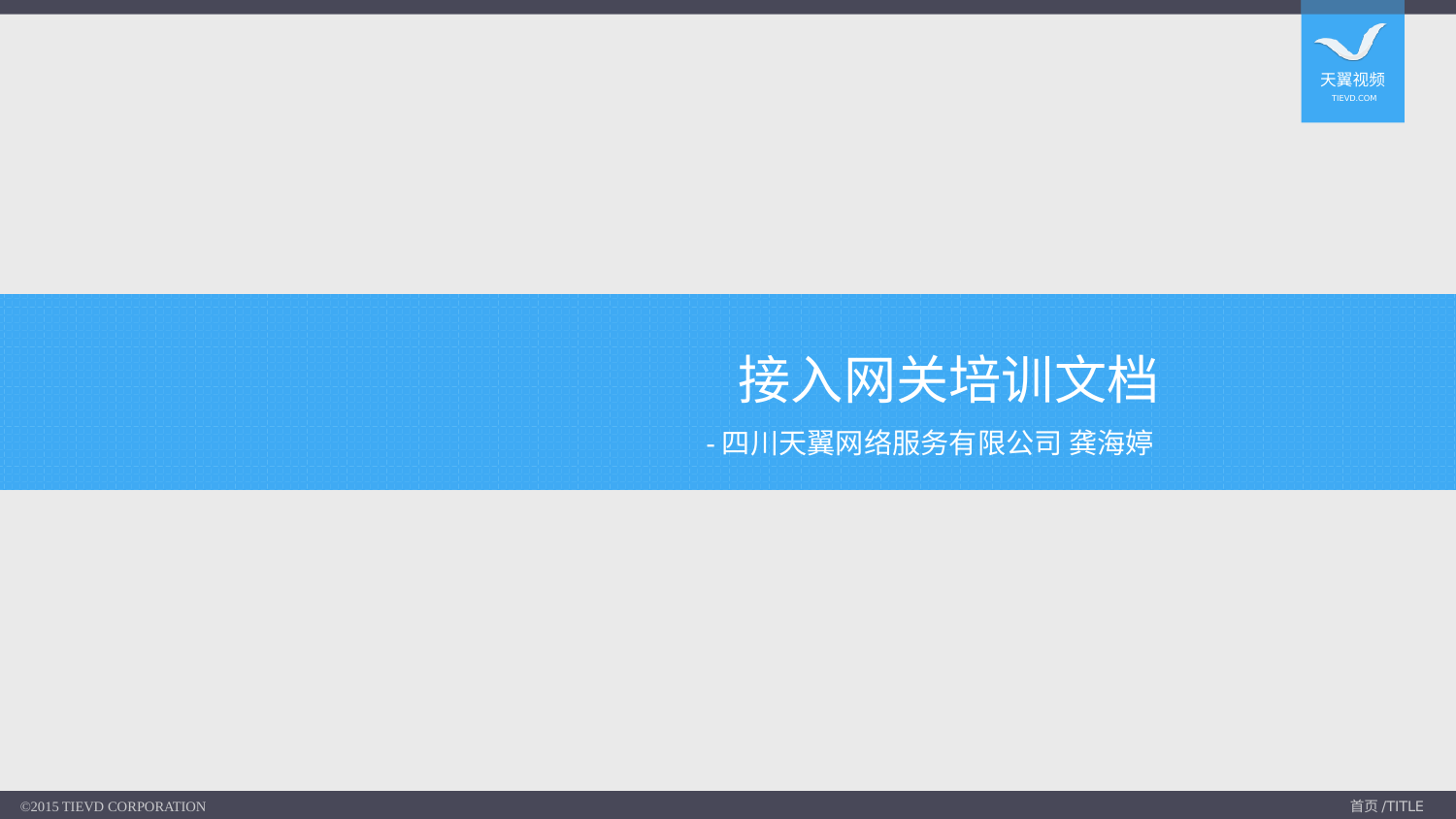

# 接入网关培训文档
-四川天翼网络服务有限公司 龚海婷
©2015 TIEVD CORPORATION
首页/TITLE